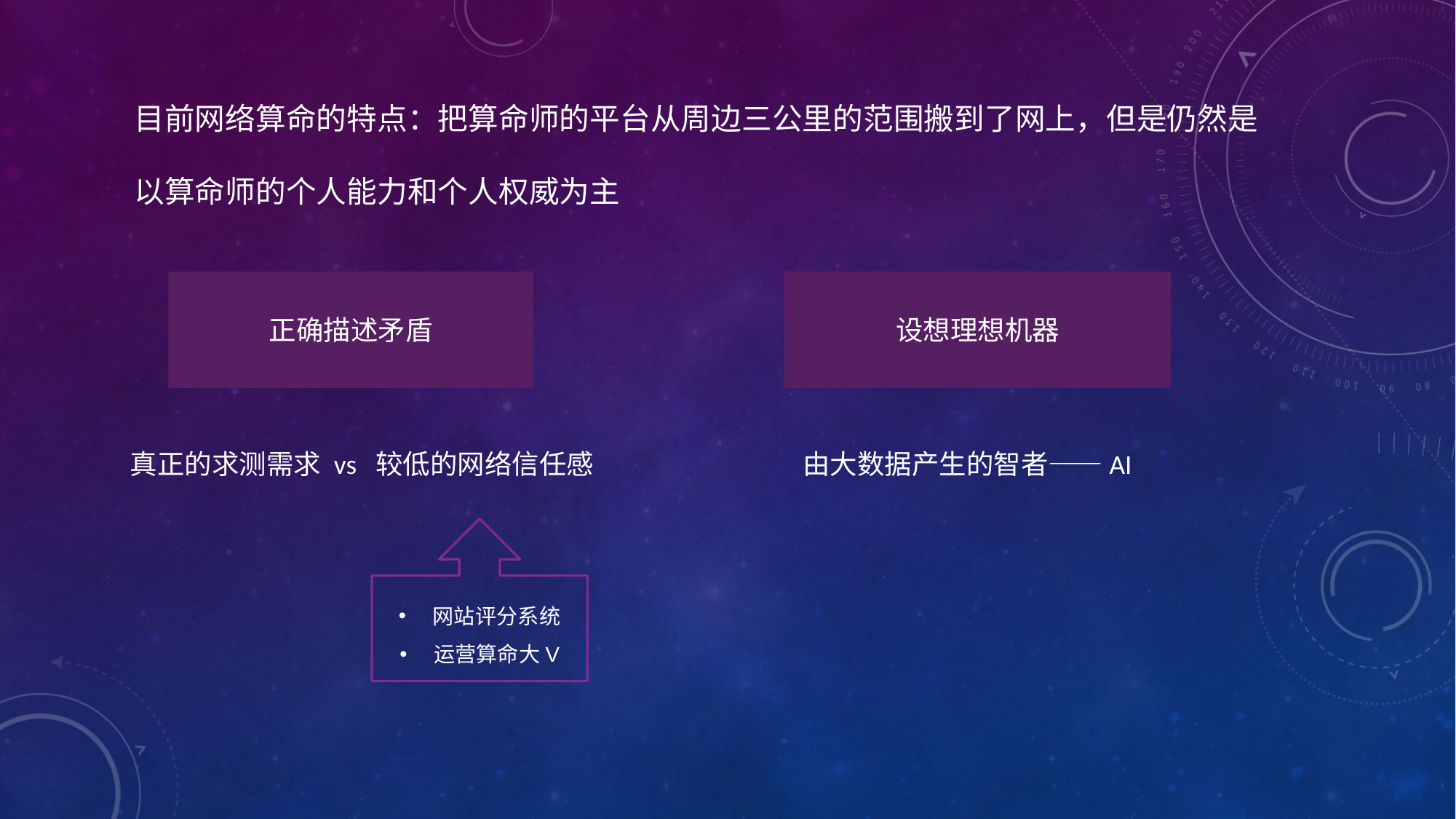

目前网络算命的特点：把算命师的平台从周边三公里的范围搬到了网上，但是仍然是以算命师的个人能力和个人权威为主
正确描述矛盾
设想理想机器
真正的求测需求 vs  较低的网络信任感
由大数据产生的智者——AI
网站评分系统
运营算命大V